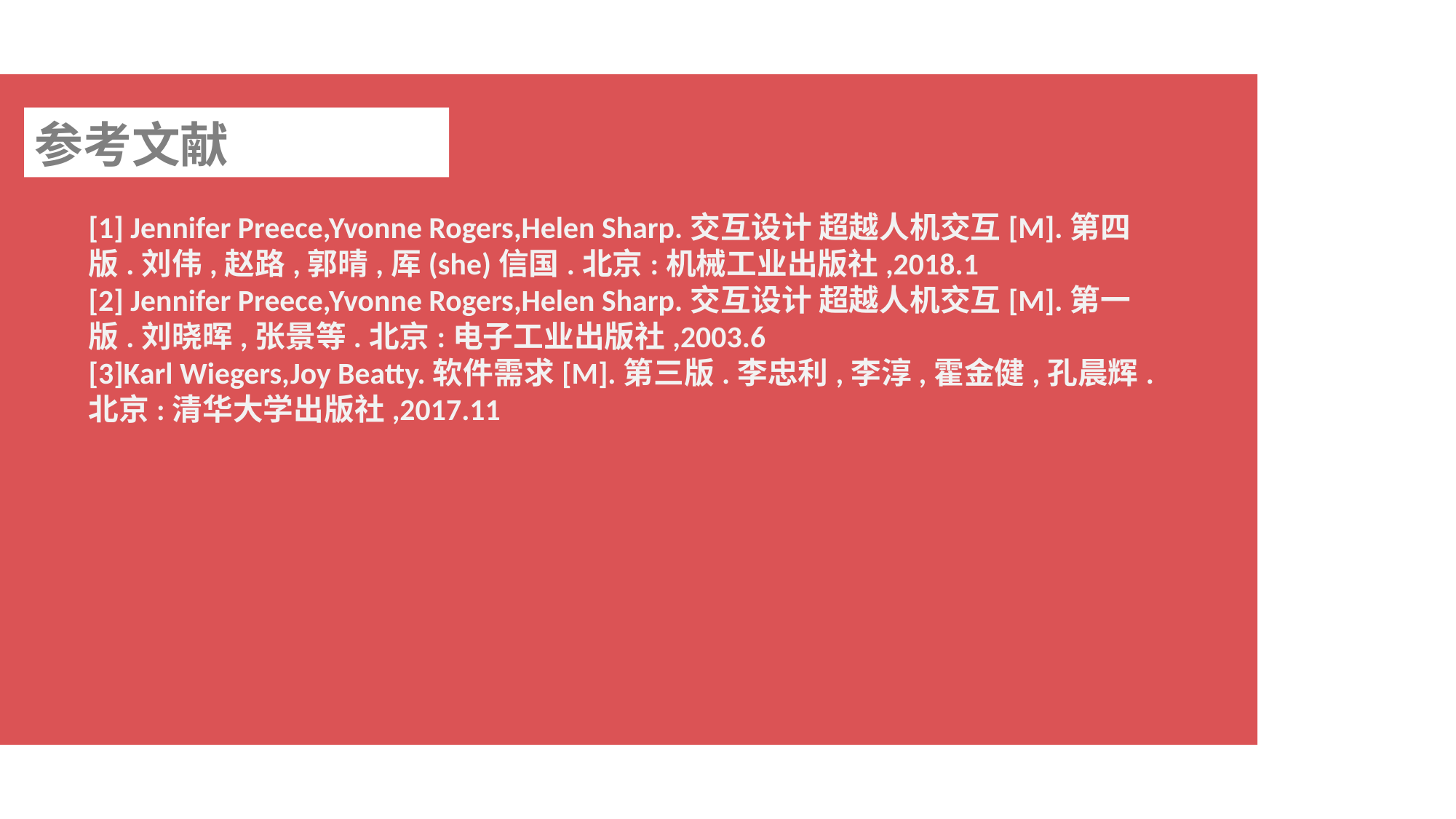

参考文献
[1] Jennifer Preece,Yvonne Rogers,Helen Sharp.交互设计 超越人机交互[M].第四版.刘伟,赵路,郭晴,厍(she)信国.北京:机械工业出版社,2018.1
[2] Jennifer Preece,Yvonne Rogers,Helen Sharp.交互设计 超越人机交互[M].第一版.刘晓晖,张景等.北京:电子工业出版社,2003.6
[3]Karl Wiegers,Joy Beatty.软件需求[M].第三版.李忠利,李淳,霍金健,孔晨辉.北京:清华大学出版社,2017.11